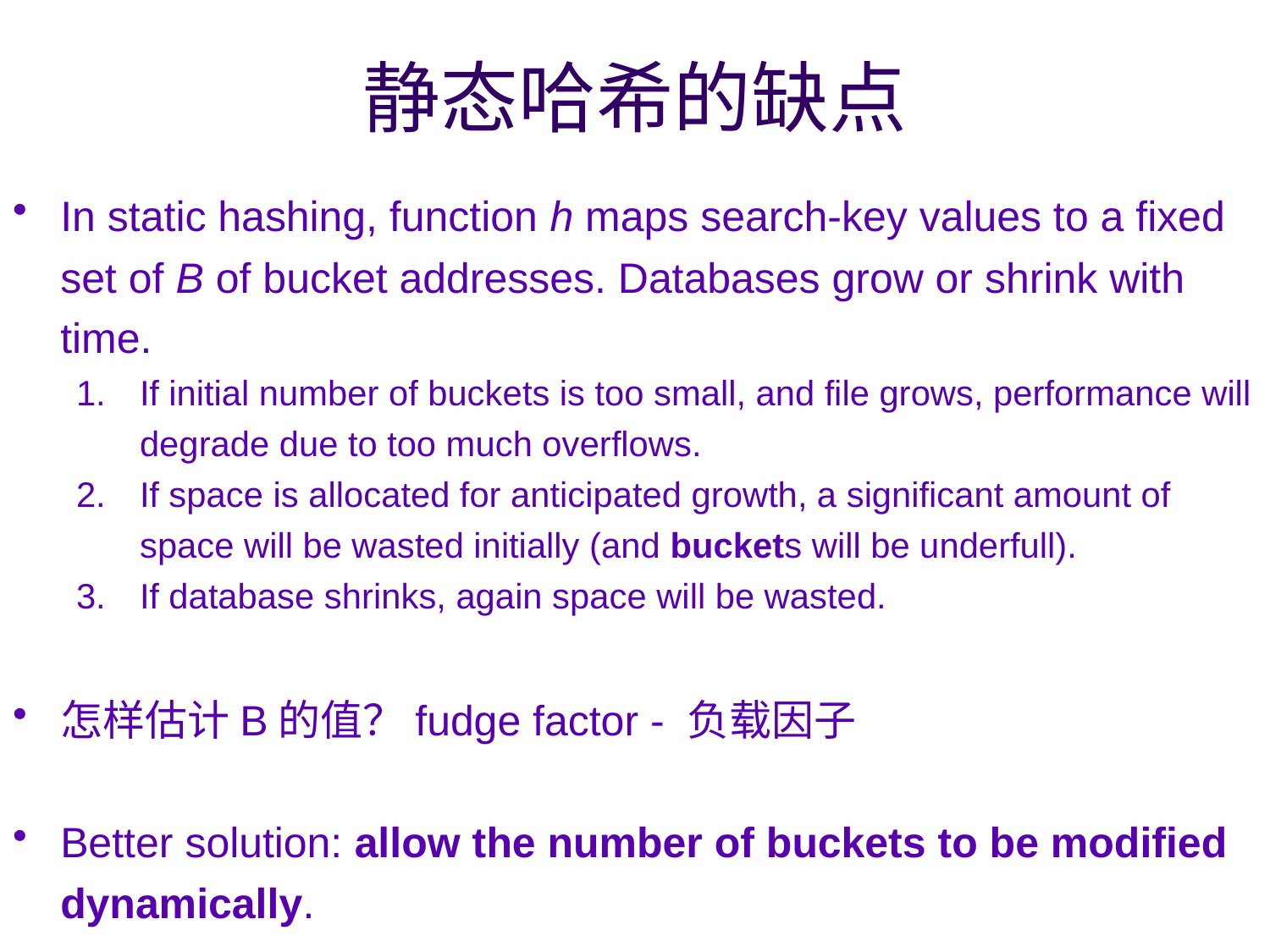

# 静态哈希的缺点
In static hashing, function h maps search-key values to a fixed set of B of bucket addresses. Databases grow or shrink with time.
If initial number of buckets is too small, and file grows, performance will degrade due to too much overflows.
If space is allocated for anticipated growth, a significant amount of space will be wasted initially (and buckets will be underfull).
If database shrinks, again space will be wasted.

怎样估计B的值？fudge factor - 负载因子

Better solution: allow the number of buckets to be modified dynamically.